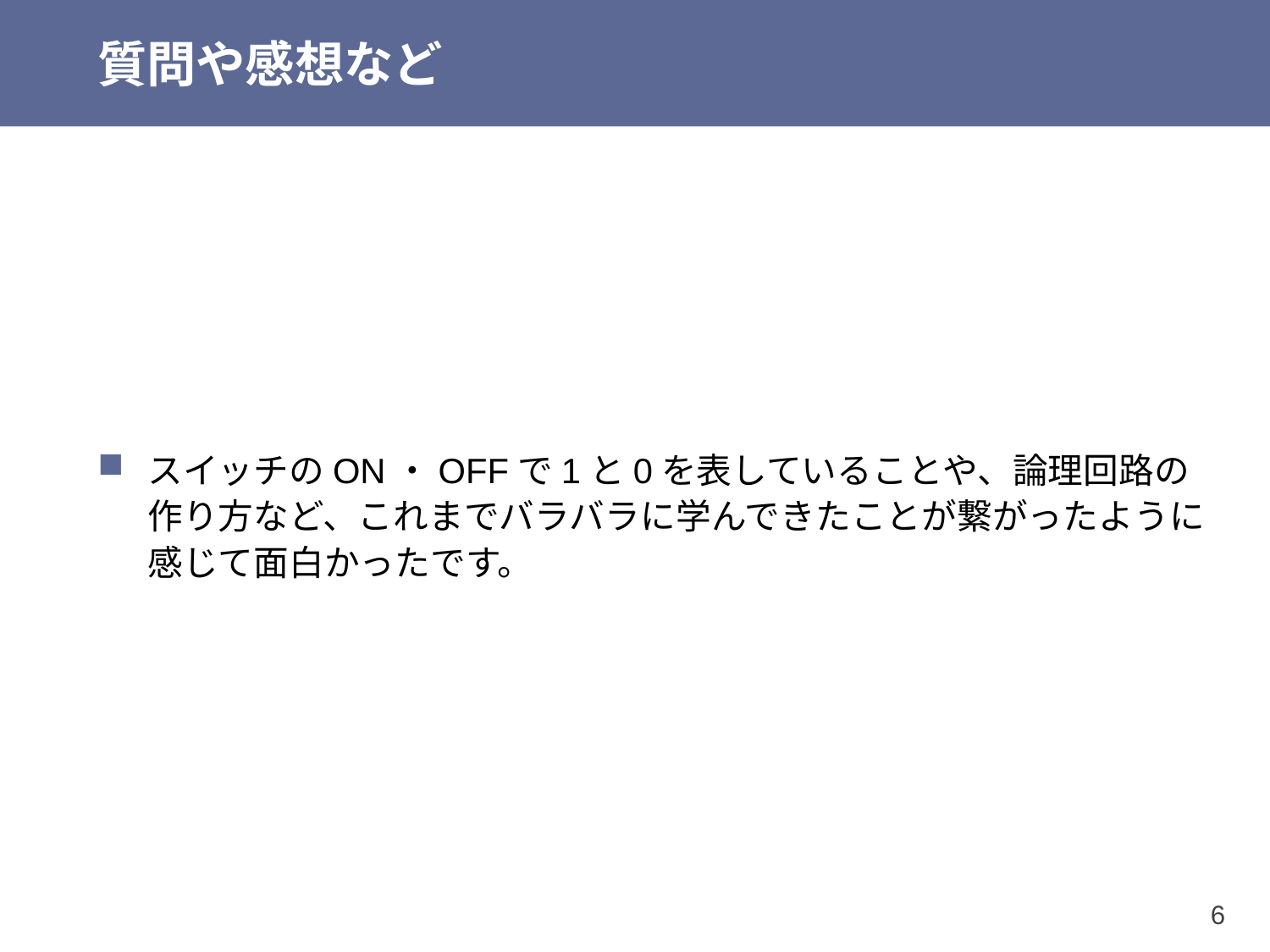

# 質問や感想など
スイッチのON・OFFで1と0を表していることや、論理回路の作り方など、これまでバラバラに学んできたことが繋がったように感じて面白かったです。